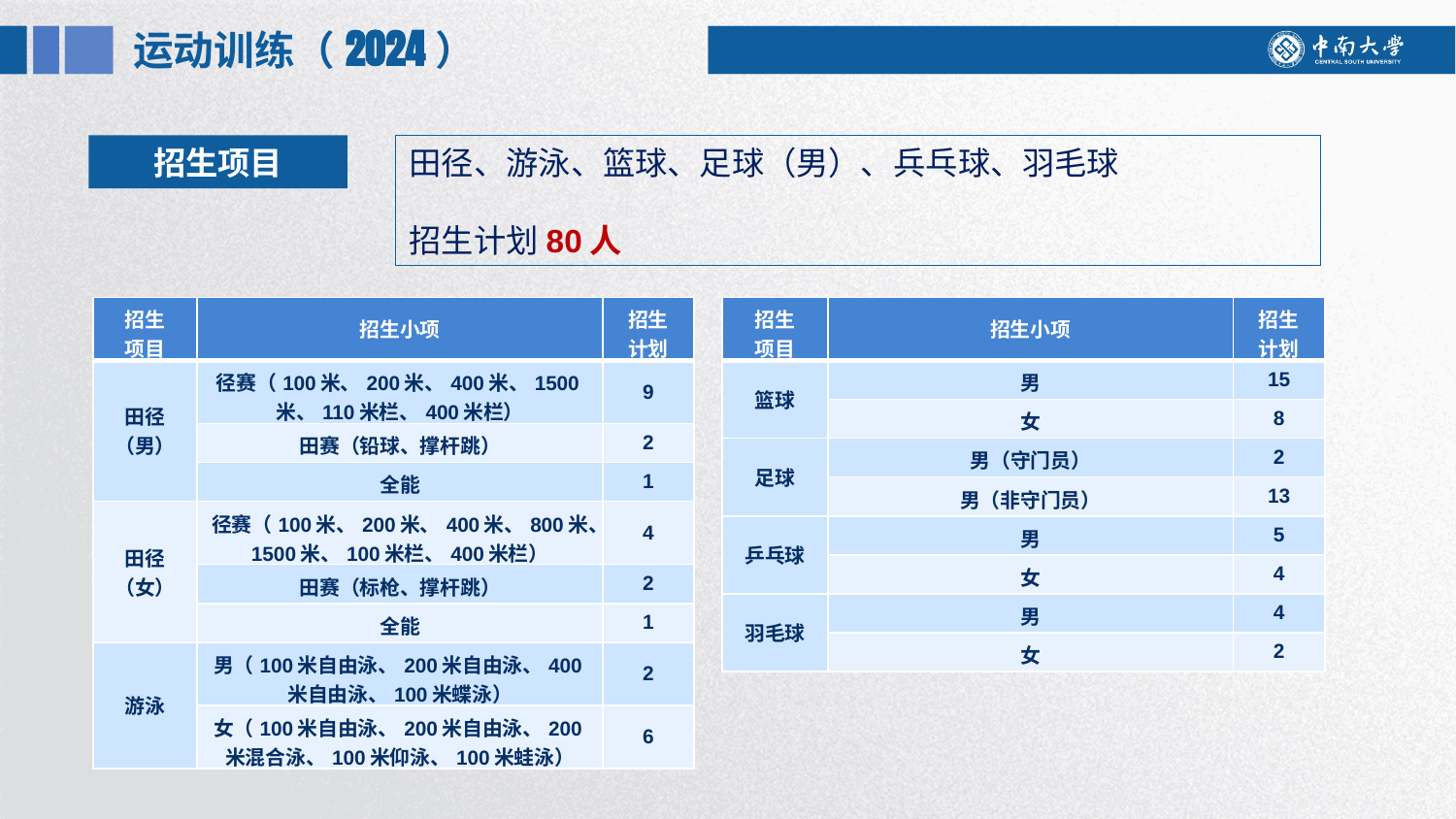

运动训练（2024）

田径、游泳、篮球、足球（男）、兵乓球、羽毛球

招生计划80人
招生项目
| 招生 项目 | 招生小项 | 招生 计划 |
| --- | --- | --- |
| 田径（男） | 径赛（100米、200米、400米、1500米、110米栏、400米栏） | 9 |
|  | 田赛（铅球、撑杆跳） | 2 |
|  | 全能 | 1 |
| 田径（女） | 径赛（100米、200米、400米、800米、1500米、100米栏、400米栏） | 4 |
|  | 田赛（标枪、撑杆跳） | 2 |
|  | 全能 | 1 |
| 游泳 | 男（100米自由泳、200米自由泳、400米自由泳、100米蝶泳） | 2 |
|  | 女（100米自由泳、200米自由泳、200米混合泳、100米仰泳、100米蛙泳） | 6 |
| 招生 项目 | 招生小项 | 招生 计划 |
| --- | --- | --- |
| 篮球 | 男 | 15 |
|  | 女 | 8 |
| 足球 | 男（守门员） | 2 |
|  | 男（非守门员） | 13 |
| 乒乓球 | 男 | 5 |
|  | 女 | 4 |
| 羽毛球 | 男 | 4 |
|  | 女 | 2 |